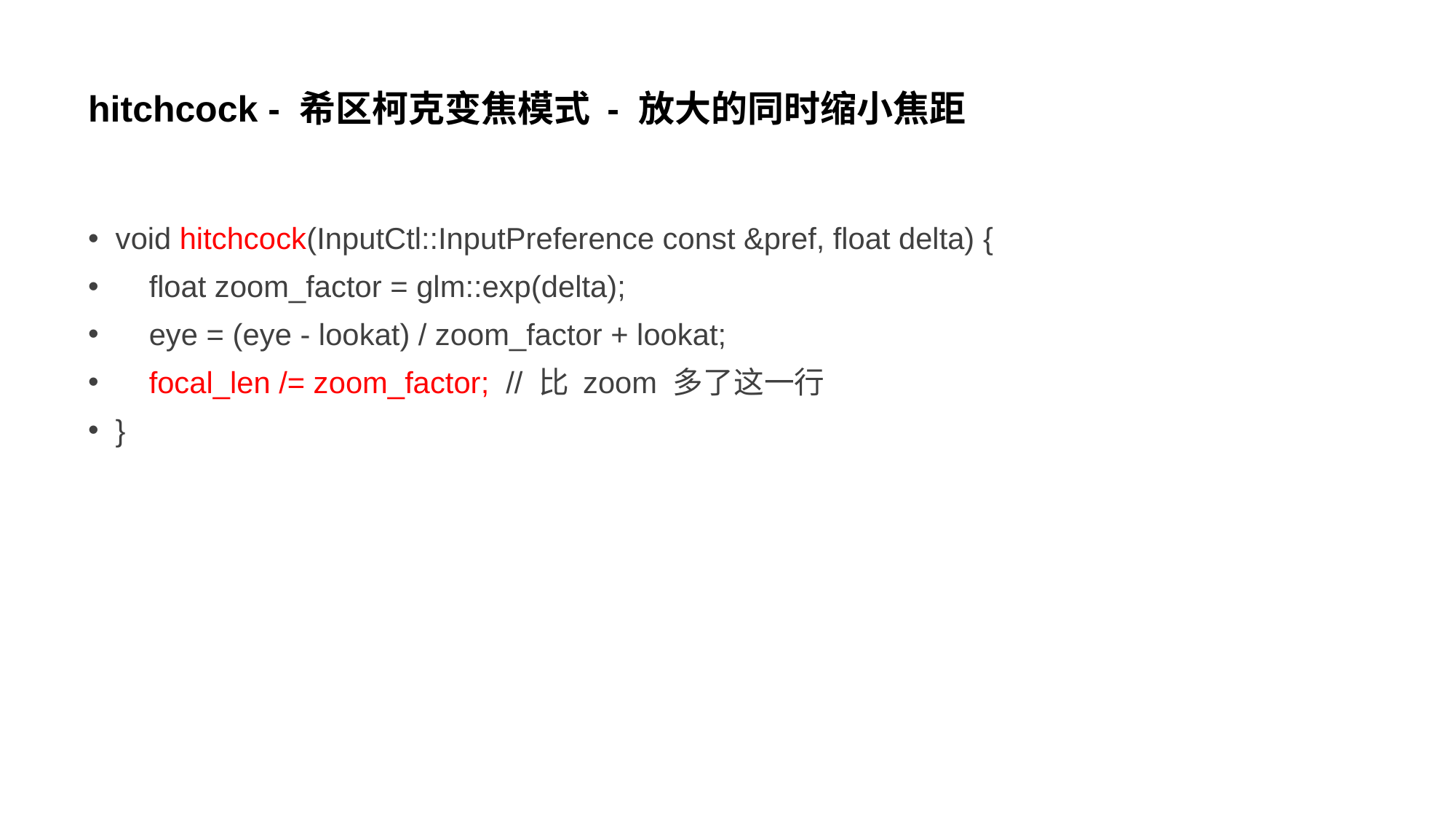

# hitchcock - 希区柯克变焦模式 - 放大的同时缩小焦距
void hitchcock(InputCtl::InputPreference const &pref, float delta) {
    float zoom_factor = glm::exp(delta);
    eye = (eye - lookat) / zoom_factor + lookat;
    focal_len /= zoom_factor;  // 比 zoom 多了这一行
}